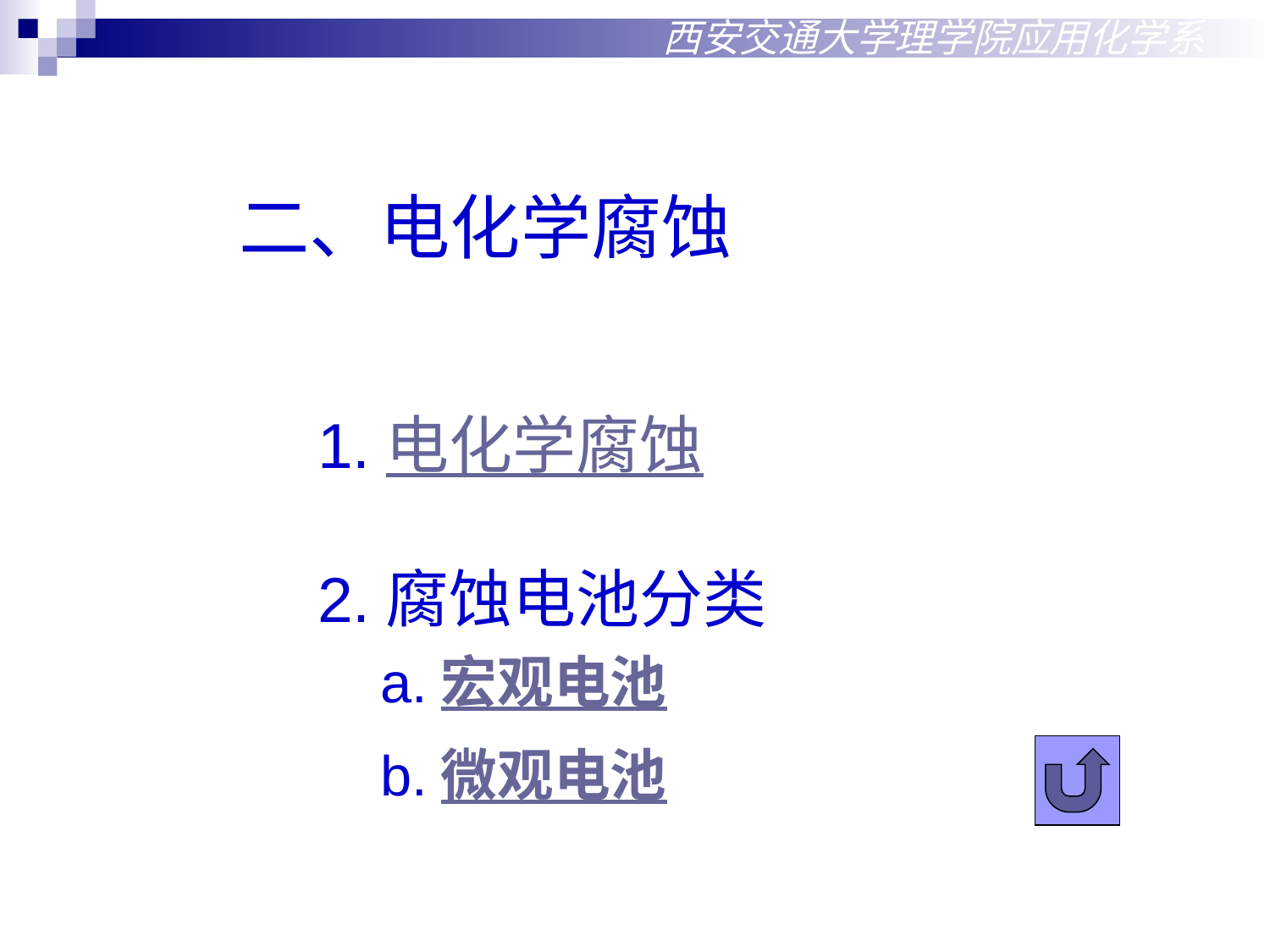

西安交通大学理学院应用化学系
二、电化学腐蚀
1.电化学腐蚀

2.腐蚀电池分类
    a.宏观电池
    b.微观电池